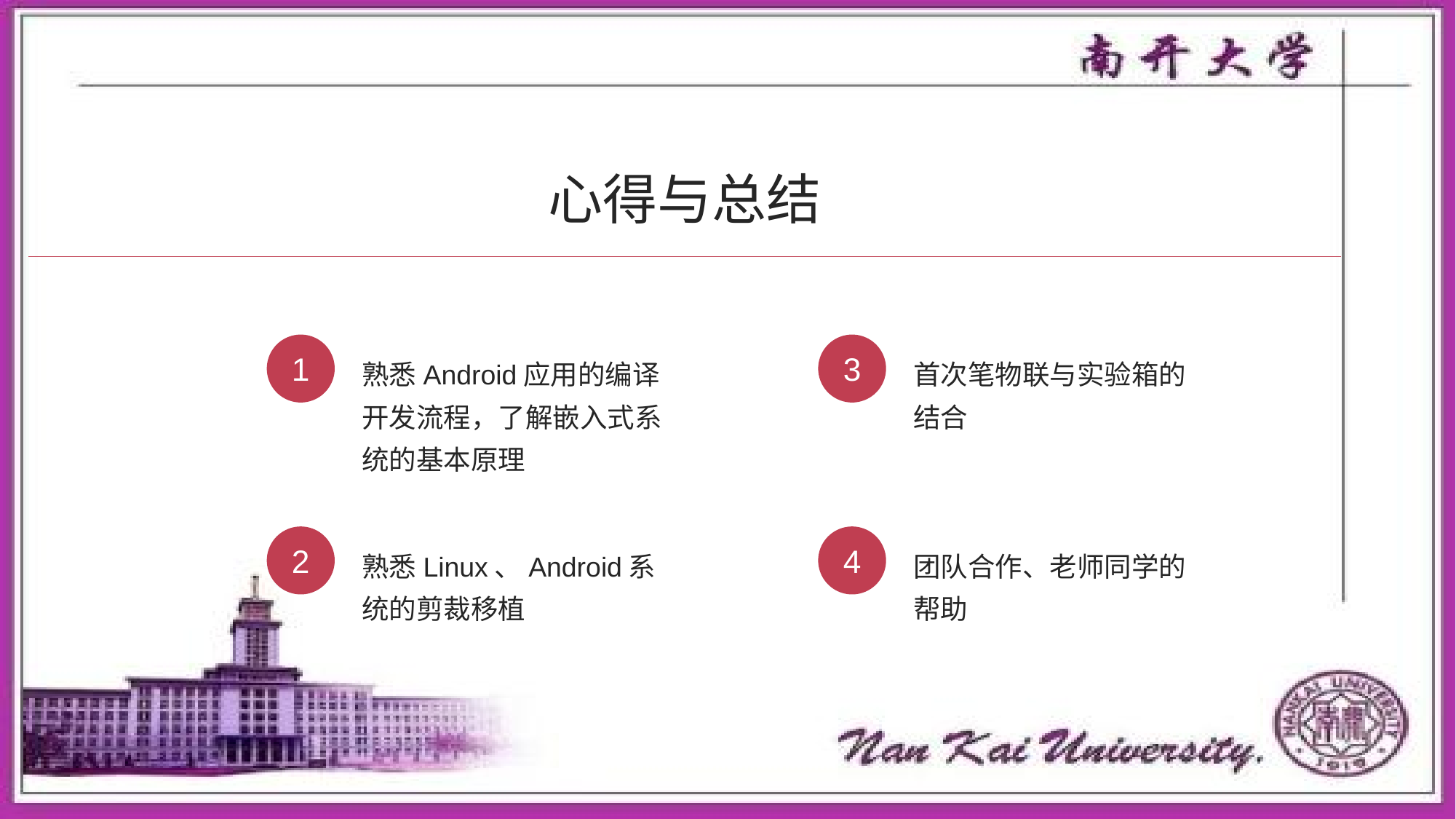

心得与总结
1
3
熟悉Android应用的编译开发流程，了解嵌入式系统的基本原理
首次笔物联与实验箱的结合
2
4
熟悉Linux、Android系统的剪裁移植

团队合作、老师同学的帮助